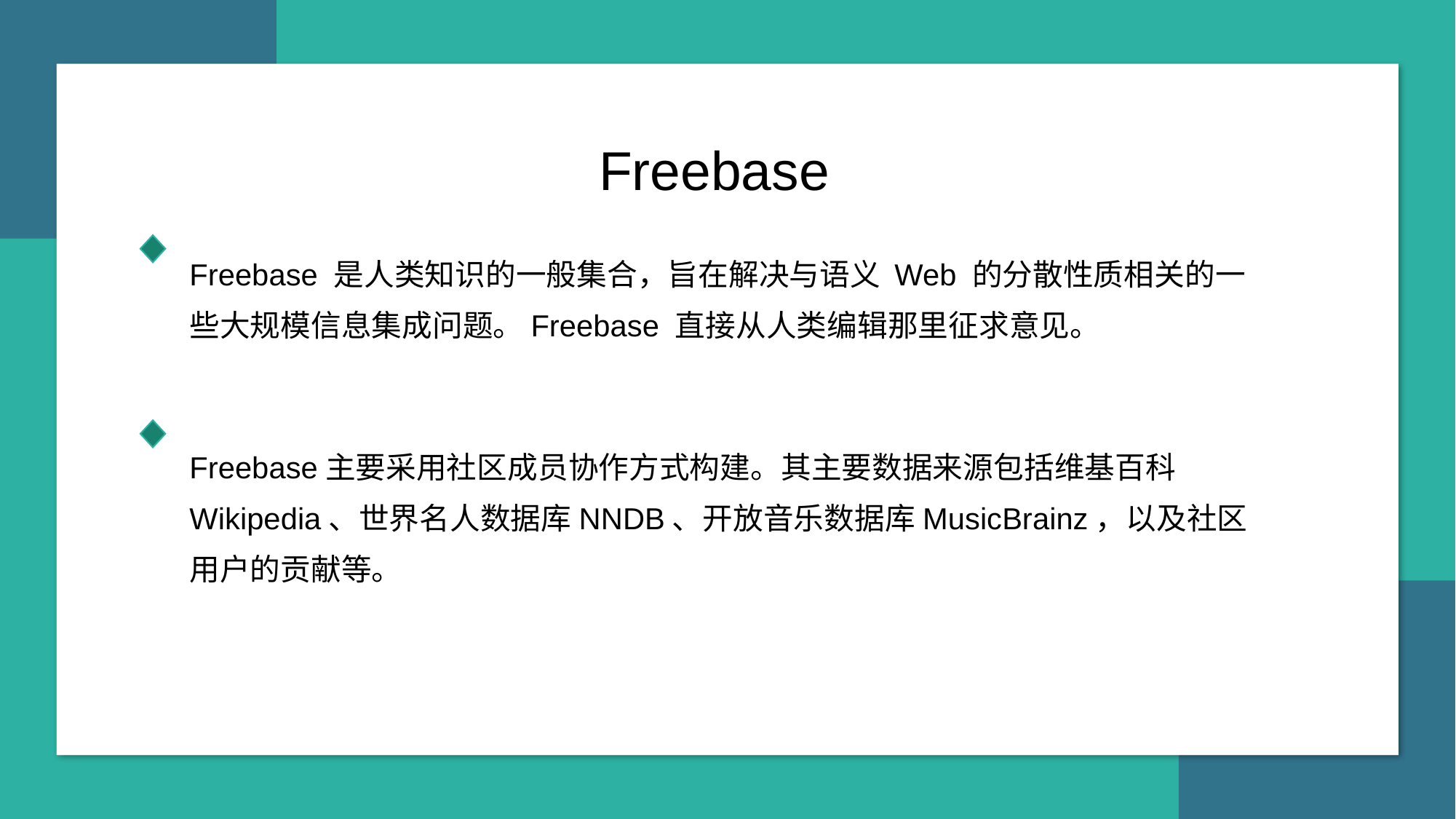

Freebase

Freebase 是人类知识的一般集合，旨在解决与语义 Web 的分散性质相关的一些大规模信息集成问题。Freebase 直接从人类编辑那里征求意见。

Freebase主要采用社区成员协作方式构建。其主要数据来源包括维基百科Wikipedia、世界名人数据库NNDB、开放音乐数据库MusicBrainz，以及社区用户的贡献等。